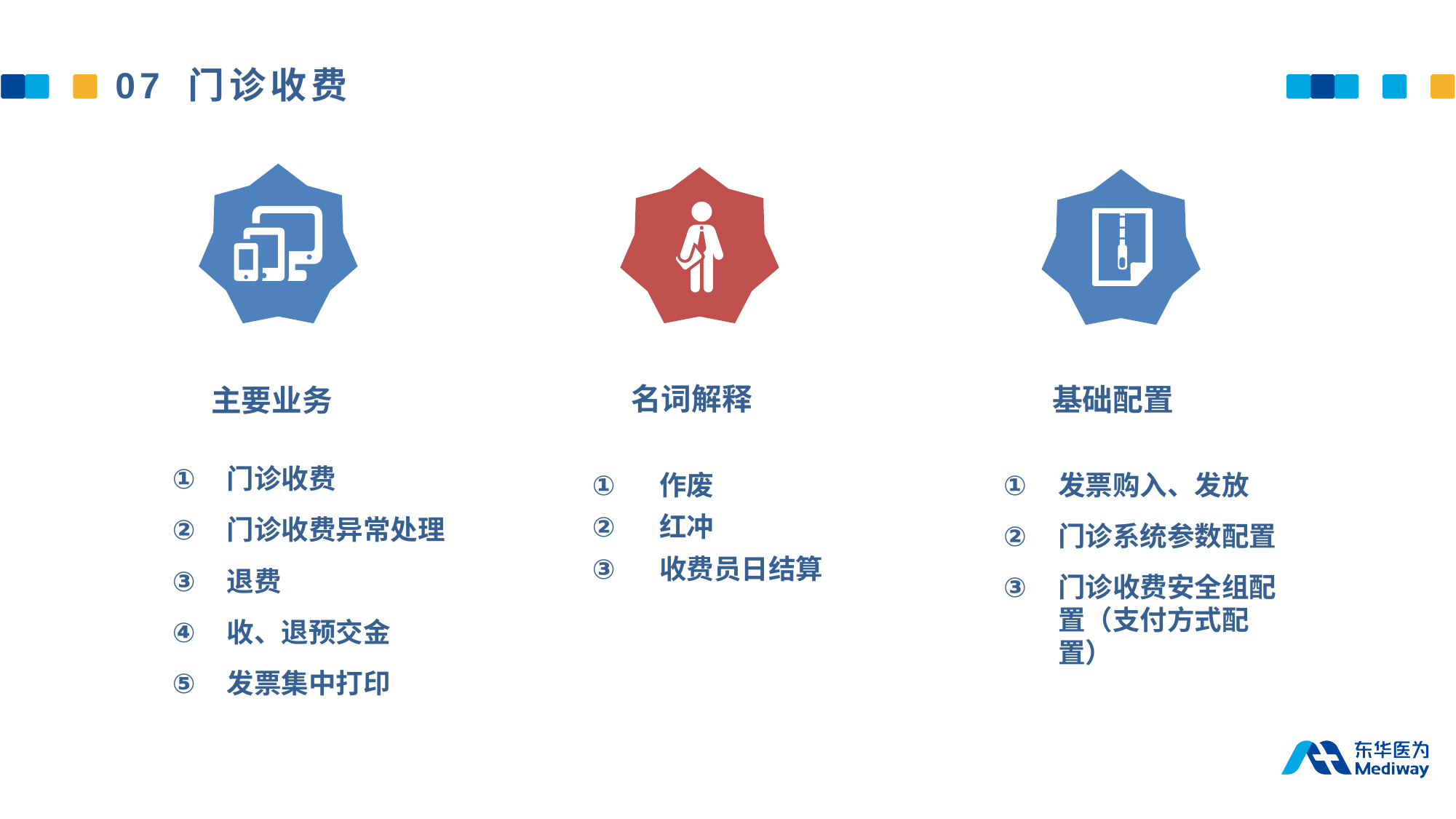

07 门诊收费

名词解释
基础配置
主要业务
门诊收费
门诊收费异常处理
退费
收、退预交金
发票集中打印
 作废
 红冲
 收费员日结算
发票购入、发放
门诊系统参数配置
门诊收费安全组配置（支付方式配置）